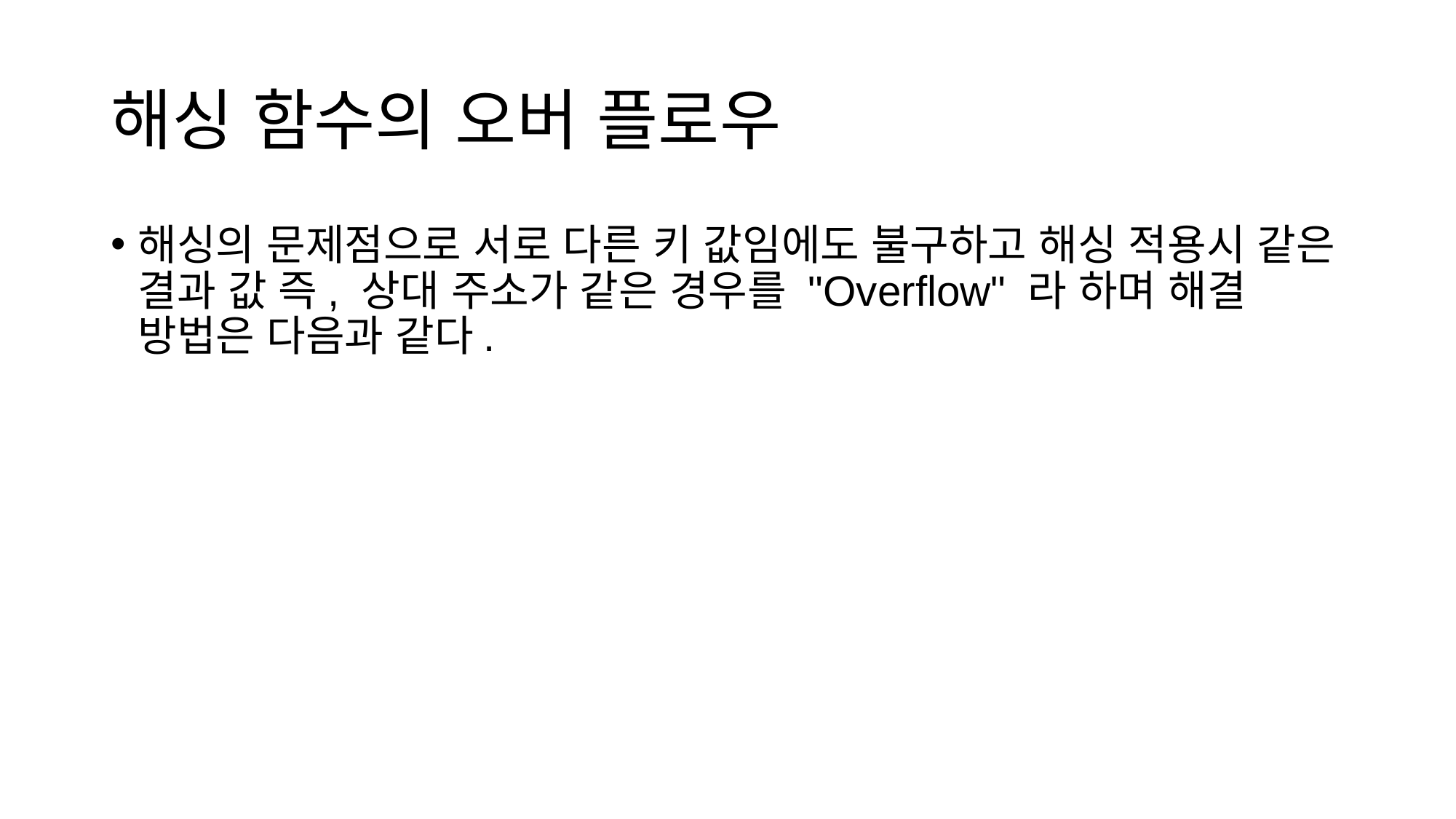

# 해싱 함수의 오버 플로우
해싱의 문제점으로 서로 다른 키 값임에도 불구하고 해싱 적용시 같은 결과 값 즉, 상대 주소가 같은 경우를 "Overflow" 라 하며 해결 방법은 다음과 같다.